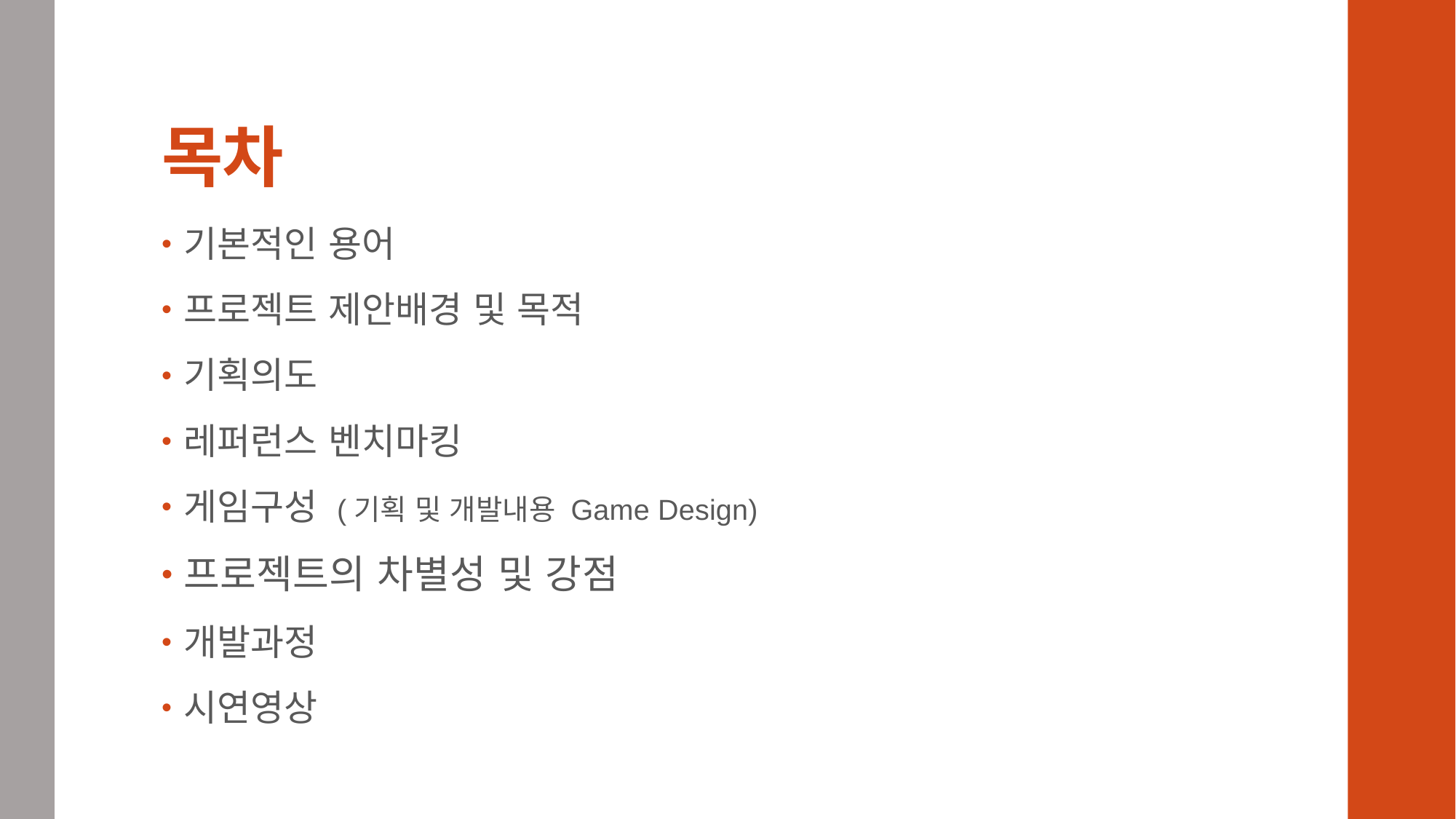

# 목차
기본적인 용어
프로젝트 제안배경 및 목적
기획의도
레퍼런스 벤치마킹
게임구성 (기획 및 개발내용 Game Design)
프로젝트의 차별성 및 강점
개발과정
시연영상